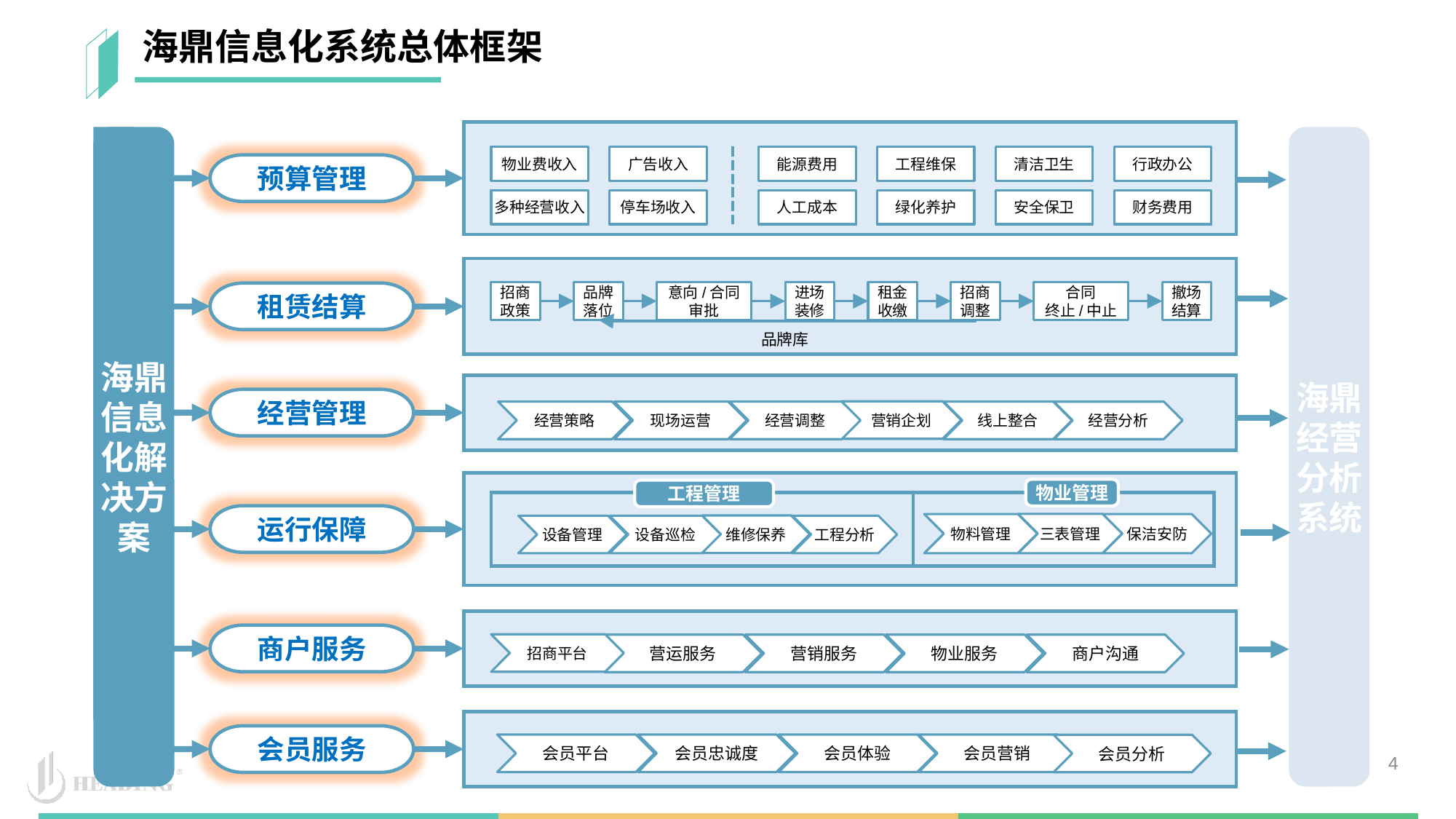

海鼎信息化系统总体框架

物业费收入
广告收入
能源费用
工程维保
清洁卫生
行政办公
预算管理
多种经营收入
停车场收入
人工成本
绿化养护
安全保卫
财务费用
海鼎信息化解决方案
海鼎经营分析系统

招商
调整
招商
政策
品牌
落位
进场
装修
租金
收缴
合同
终止/中止
撤场
结算
意向/合同
审批
租赁结算
品牌库

经营管理
营销企划
经营策略
现场运营
经营调整
线上整合
经营分析

运行保障
物业管理
工程管理

物料管理
维修保养
工程分析
设备巡检
三表管理
保洁安防
设备管理

商户服务
营运服务
营销服务
物业服务
商户沟通
招商平台

会员服务
会员平台
会员忠诚度
会员体验
会员营销
会员分析
4